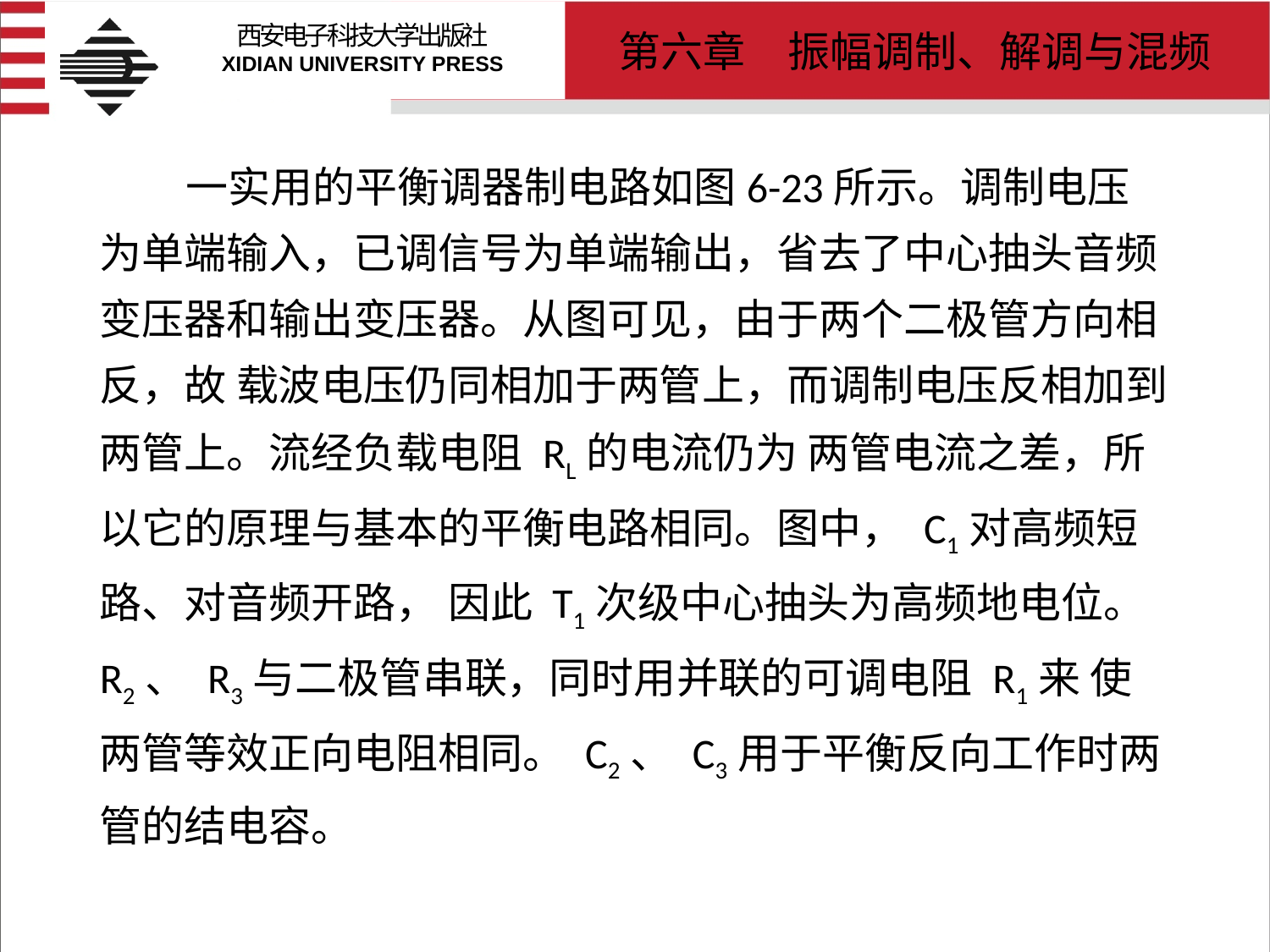

# 一实用的平衡调器制电路如图6-23所示。调制电压为单端输入，已调信号为单端输出，省去了中心抽头音频变压器和输出变压器。从图可见，由于两个二极管方向相反，故 载波电压仍同相加于两管上，而调制电压反相加到两管上。流经负载电阻 RL的电流仍为 两管电流之差，所以它的原理与基本的平衡电路相同。图中， C1对高频短路、对音频开路， 因此 T1次级中心抽头为高频地电位。 R2、 R3与二极管串联，同时用并联的可调电阻 R1来 使两管等效正向电阻相同。 C2、 C3用于平衡反向工作时两管的结电容。